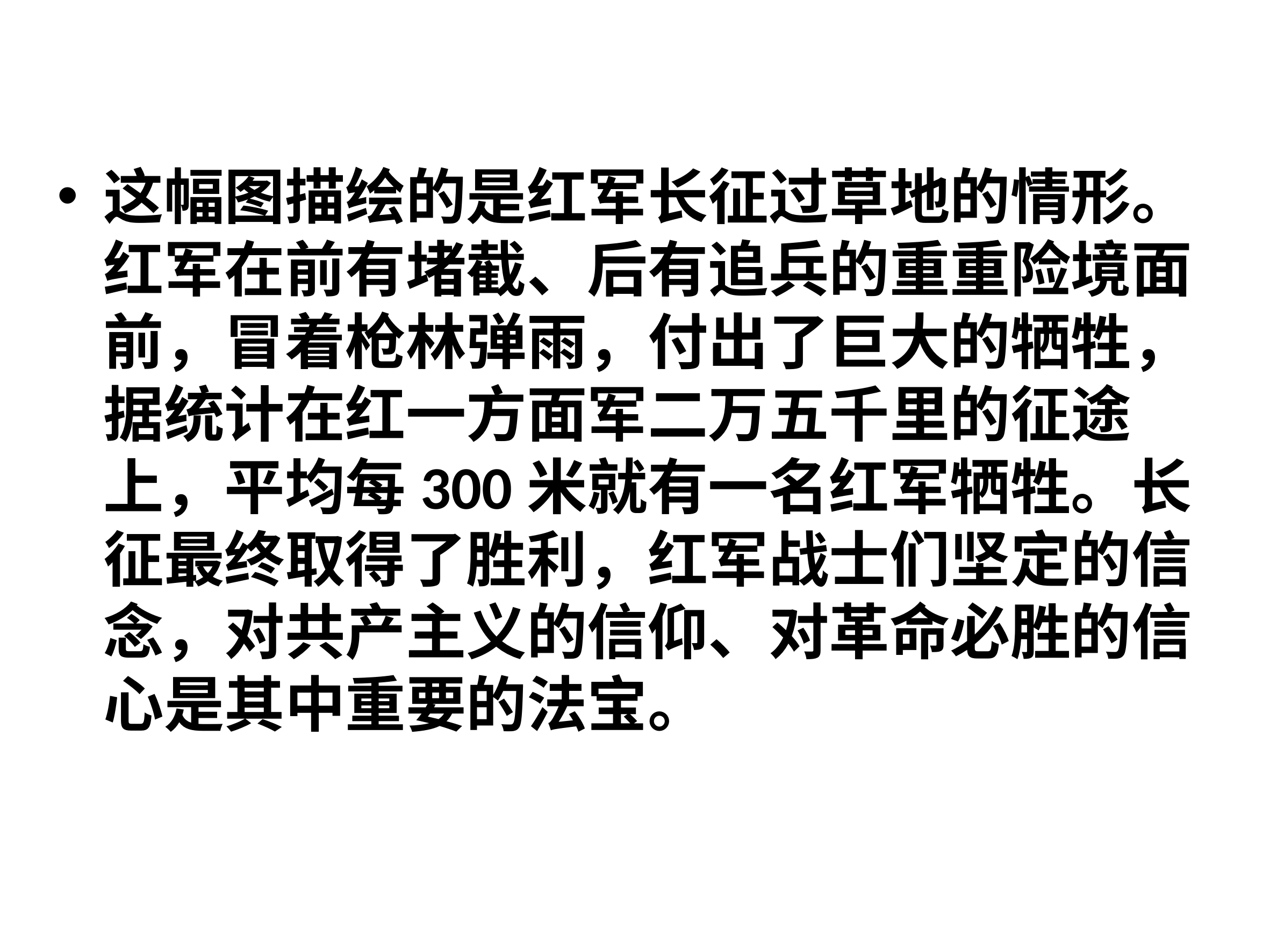

这幅图描绘的是红军长征过草地的情形。红军在前有堵截、后有追兵的重重险境面前，冒着枪林弹雨，付出了巨大的牺牲，据统计在红一方面军二万五千里的征途上，平均每300米就有一名红军牺牲。长征最终取得了胜利，红军战士们坚定的信念，对共产主义的信仰、对革命必胜的信心是其中重要的法宝。